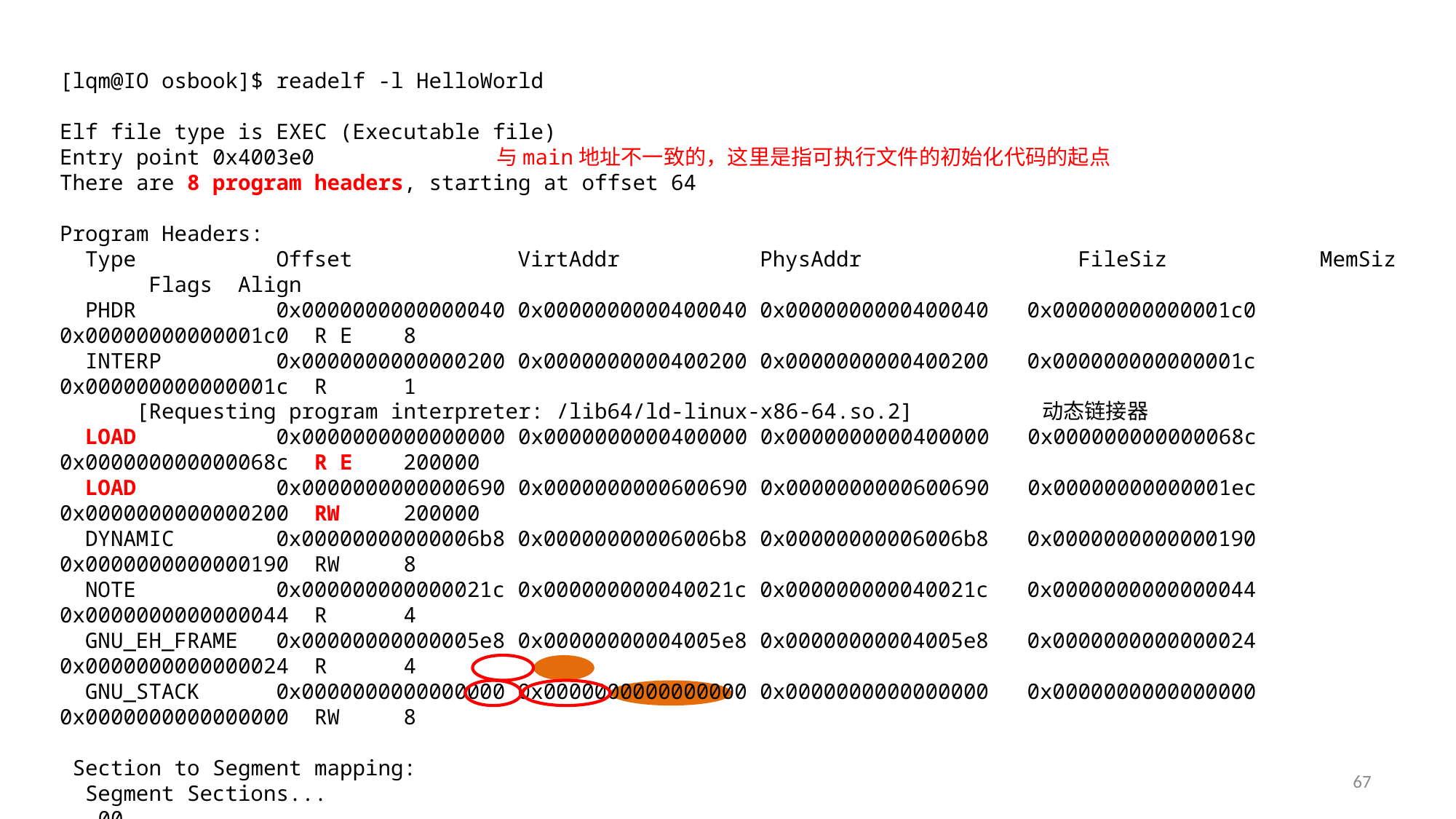

[lqm@IO osbook]$ readelf -l HelloWorld

Elf file type is EXEC (Executable file)
Entry point 0x4003e0		与main地址不一致的，这里是指可执行文件的初始化代码的起点
There are 8 program headers, starting at offset 64

Program Headers:
  Type           Offset             VirtAddr           PhysAddr                 FileSiz            MemSiz          Flags  Align
  PHDR           0x0000000000000040 0x0000000000400040 0x0000000000400040   0x00000000000001c0 0x00000000000001c0  R E    8
  INTERP         0x0000000000000200 0x0000000000400200 0x0000000000400200   0x000000000000001c 0x000000000000001c  R      1
      [Requesting program interpreter: /lib64/ld-linux-x86-64.so.2]		动态链接器
  LOAD           0x0000000000000000 0x0000000000400000 0x0000000000400000   0x000000000000068c 0x000000000000068c  R E    200000
  LOAD           0x0000000000000690 0x0000000000600690 0x0000000000600690   0x00000000000001ec 0x0000000000000200  RW     200000
  DYNAMIC        0x00000000000006b8 0x00000000006006b8 0x00000000006006b8   0x0000000000000190 0x0000000000000190  RW     8
  NOTE           0x000000000000021c 0x000000000040021c 0x000000000040021c   0x0000000000000044 0x0000000000000044  R      4
  GNU_EH_FRAME   0x00000000000005e8 0x00000000004005e8 0x00000000004005e8   0x0000000000000024 0x0000000000000024  R      4
  GNU_STACK      0x0000000000000000 0x0000000000000000 0x0000000000000000   0x0000000000000000 0x0000000000000000  RW     8

 Section to Segment mapping:
  Segment Sections...
   00
   01     .interp
   02     .interp .note.ABI-tag .note.gnu.build-id .gnu.hash .dynsym .dynstr .gnu.version . gnu.version_r .rela.dyn .rela.plt .init .plt .text .fini .rodata .eh_frame_hdr .eh_frame
   03     .ctors .dtors .jcr .dynamic .got .got.plt .data .bss
   04     .dynamic
   05     .note.ABI-tag .note.gnu.build-id
   06     .eh_frame_hdr
   07

67